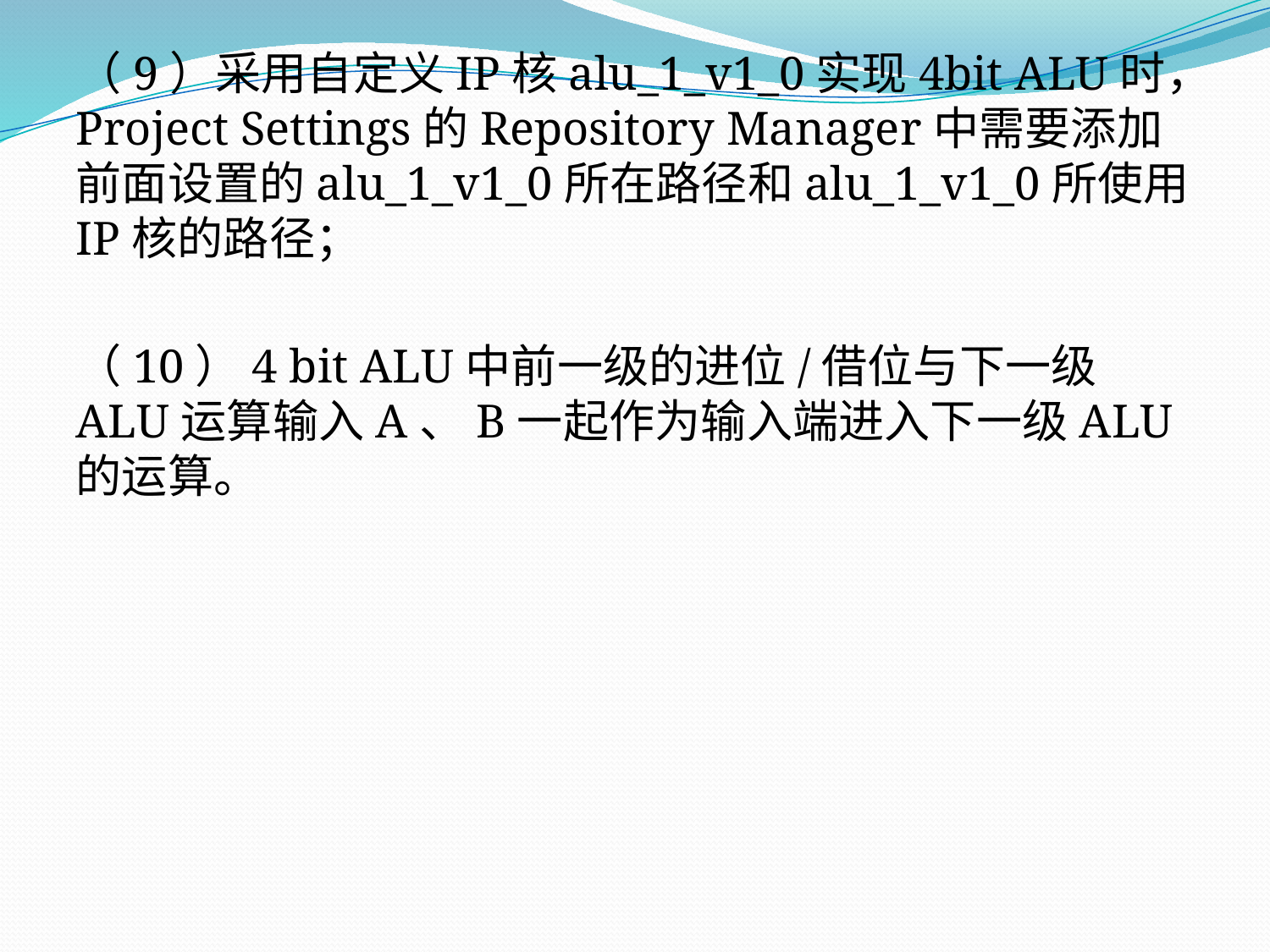

# （9）采用自定义IP核alu_1_v1_0实现4bit ALU时，Project Settings的Repository Manager中需要添加前面设置的alu_1_v1_0所在路径和alu_1_v1_0所使用IP核的路径；

（10）4 bit ALU中前一级的进位/借位与下一级ALU运算输入A、B一起作为输入端进入下一级ALU的运算。